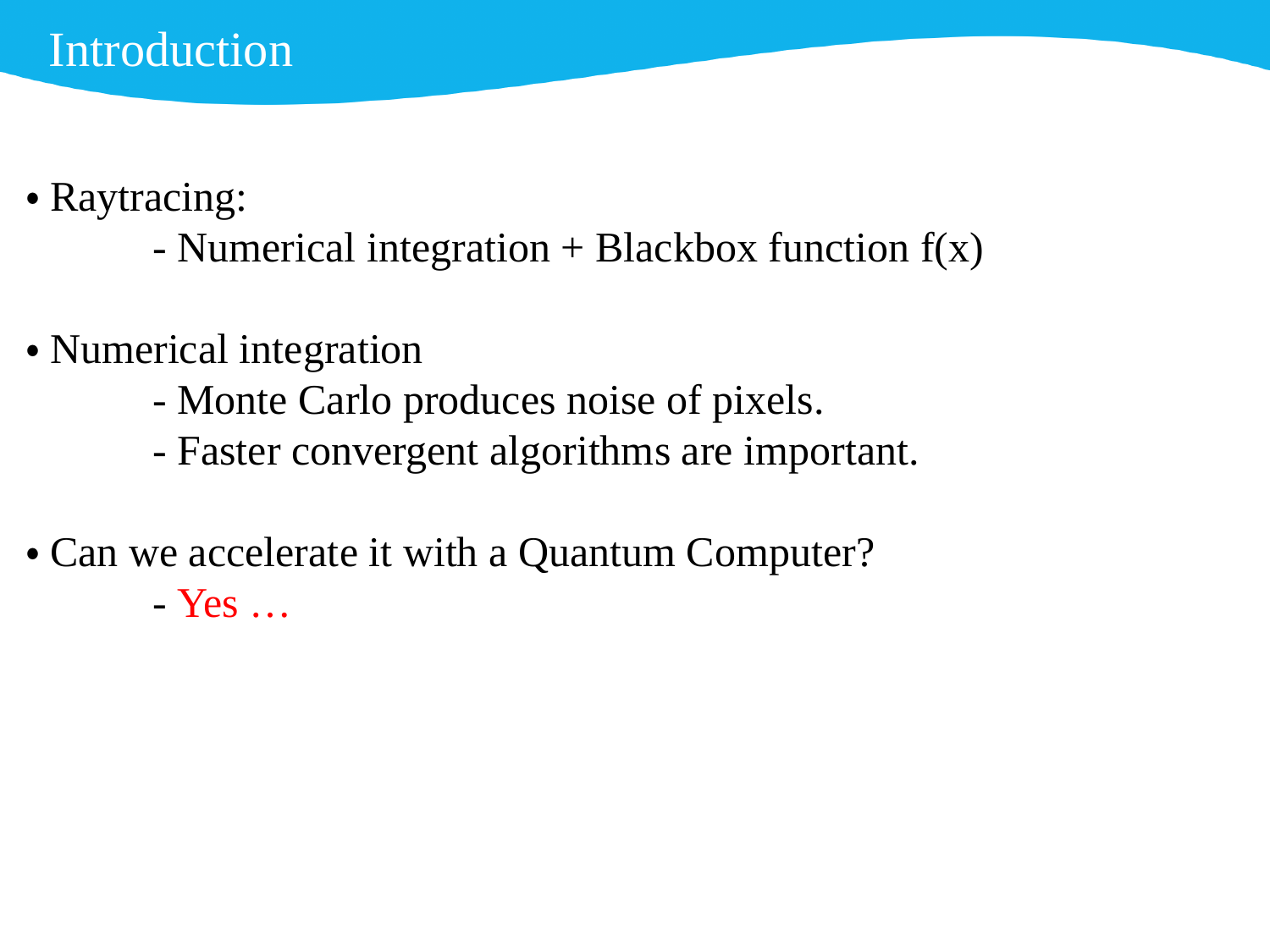

Introduction
・Raytracing:
	- Numerical integration + Blackbox function f(x)

・Numerical integration
	- Monte Carlo produces noise of pixels.
 	- Faster convergent algorithms are important.

・Can we accelerate it with a Quantum Computer?
	- Yes …